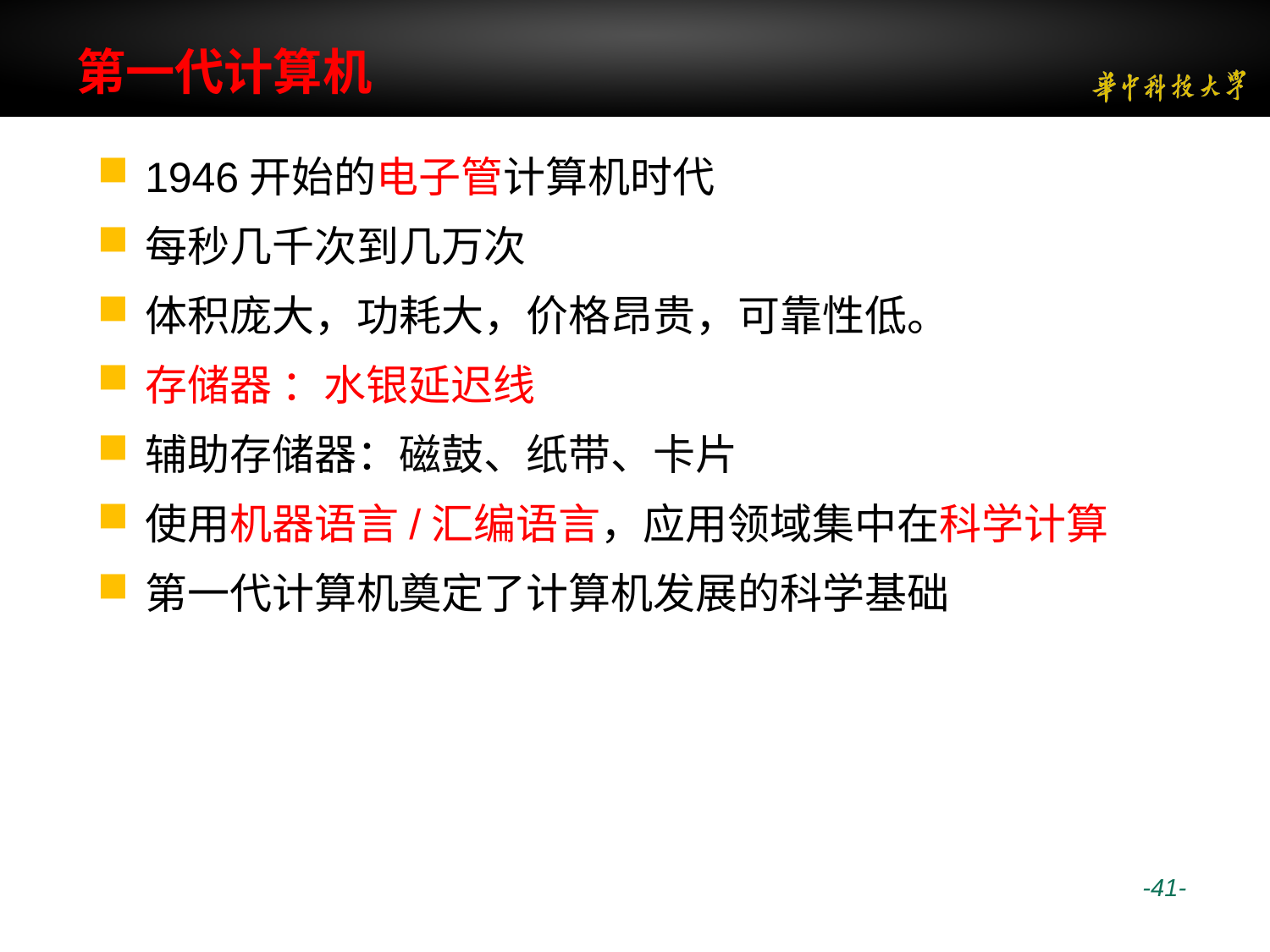

# 第一代计算机
1946开始的电子管计算机时代
每秒几千次到几万次
体积庞大，功耗大，价格昂贵，可靠性低。
存储器 ：水银延迟线
辅助存储器：磁鼓、纸带、卡片
使用机器语言/汇编语言，应用领域集中在科学计算
第一代计算机奠定了计算机发展的科学基础
 -41-